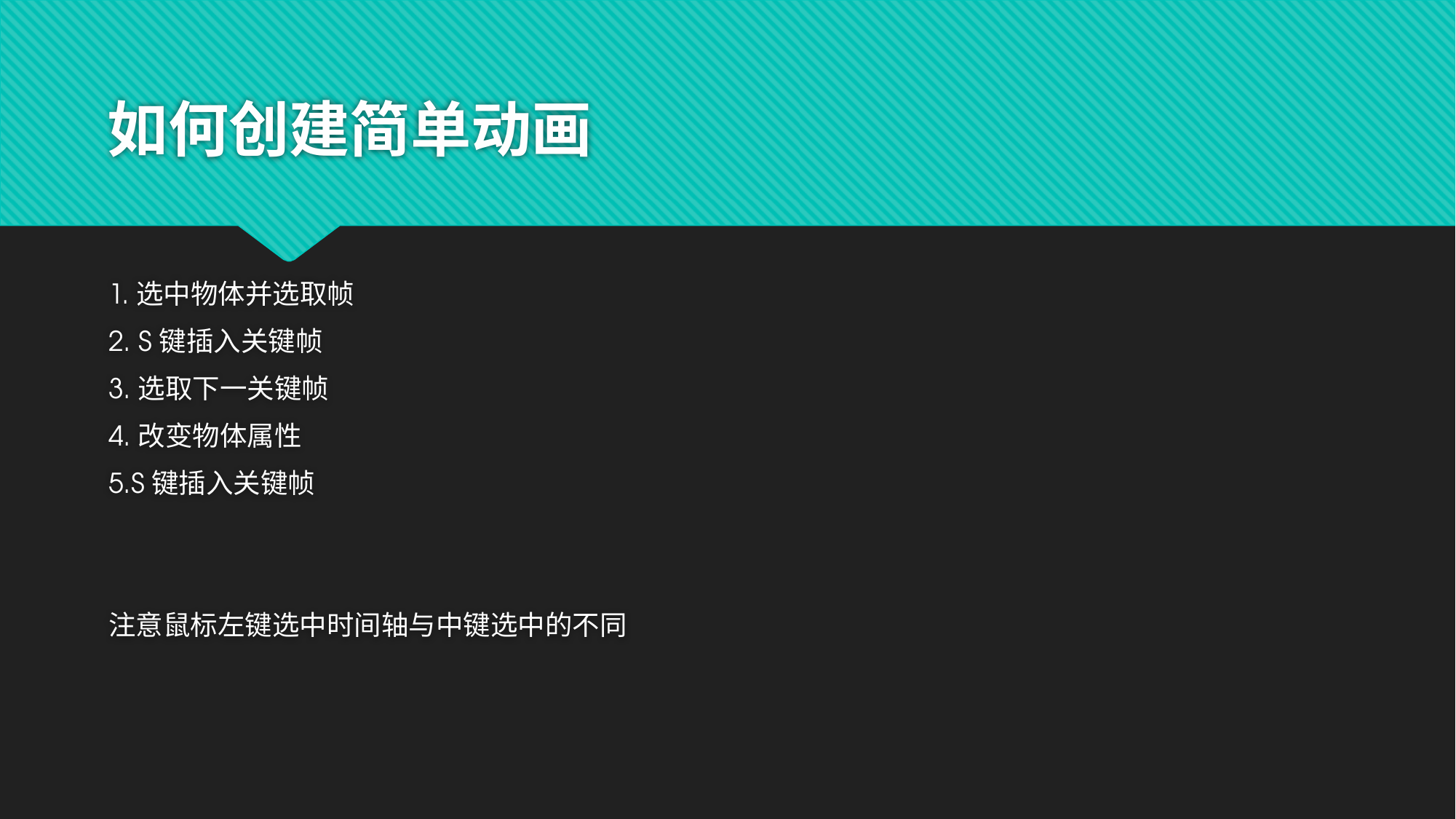

# 如何创建简单动画
1.选中物体并选取帧
2. S键插入关键帧
3.选取下一关键帧
4.改变物体属性
5.S键插入关键帧

注意鼠标左键选中时间轴与中键选中的不同